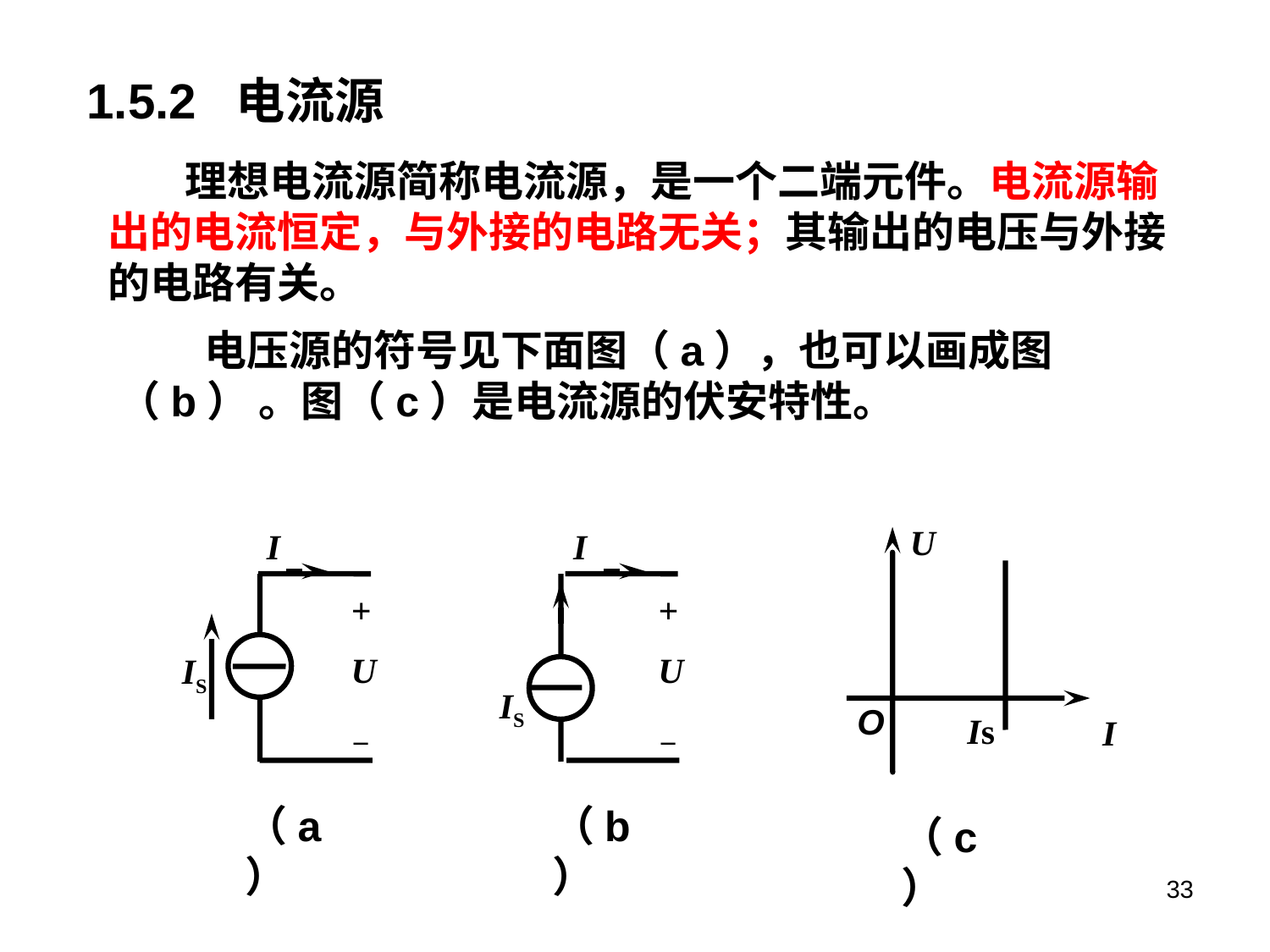

1.5.2  电流源
       理想电流源简称电流源，是一个二端元件。电流源输出的电流恒定，与外接的电路无关；其输出的电压与外接的电路有关。
        电压源的符号见下面图（a），也可以画成图（b） 。图（c）是电流源的伏安特性。
I

+
U
－

IS

（a）
I

+
U
－

IS

（b）
U

O
Is
I
（c）
33